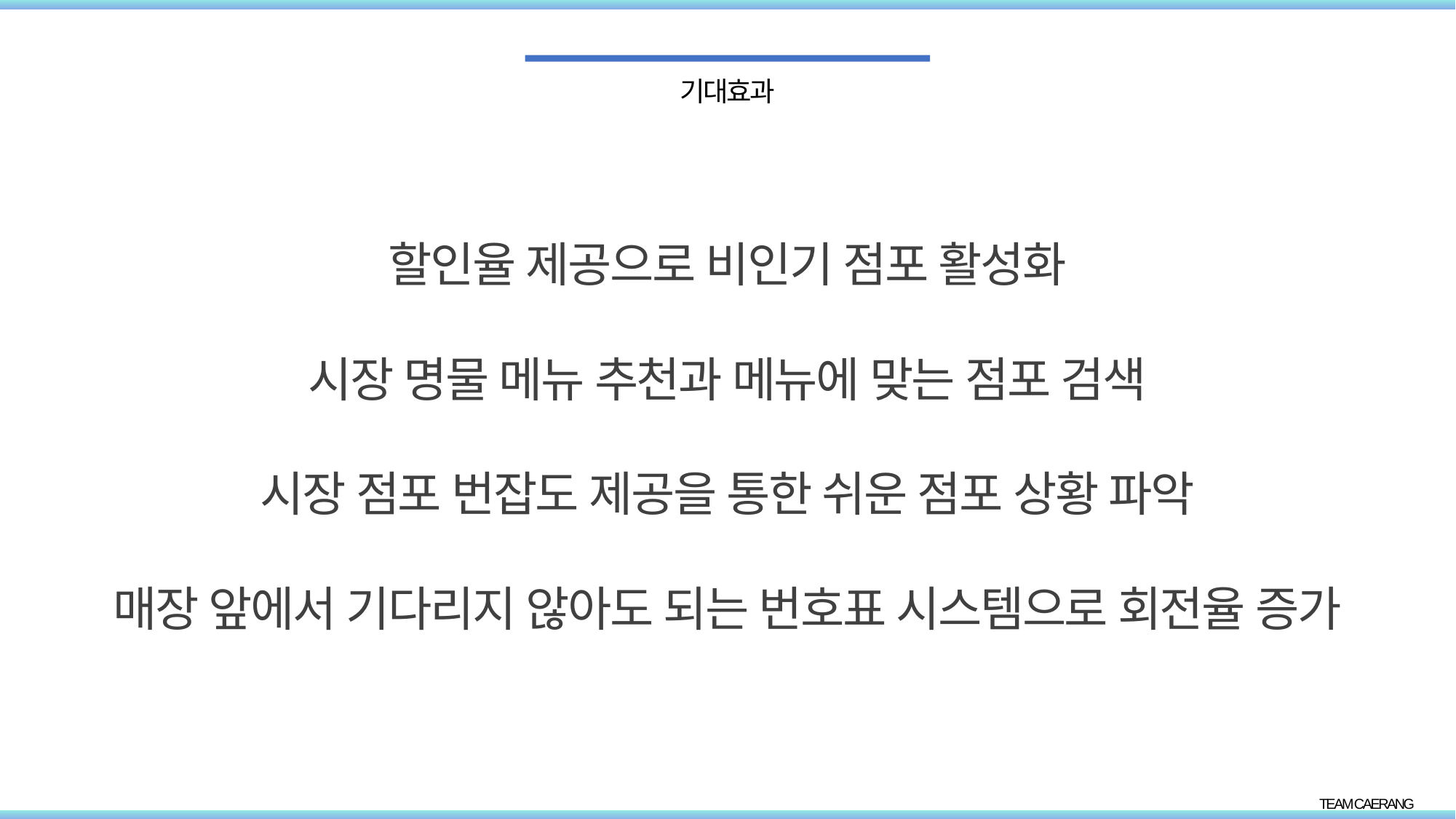

기대효과
할인율 제공으로 비인기 점포 활성화

시장 명물 메뉴 추천과 메뉴에 맞는 점포 검색

시장 점포 번잡도 제공을 통한 쉬운 점포 상황 파악

매장 앞에서 기다리지 않아도 되는 번호표 시스템으로 회전율 증가